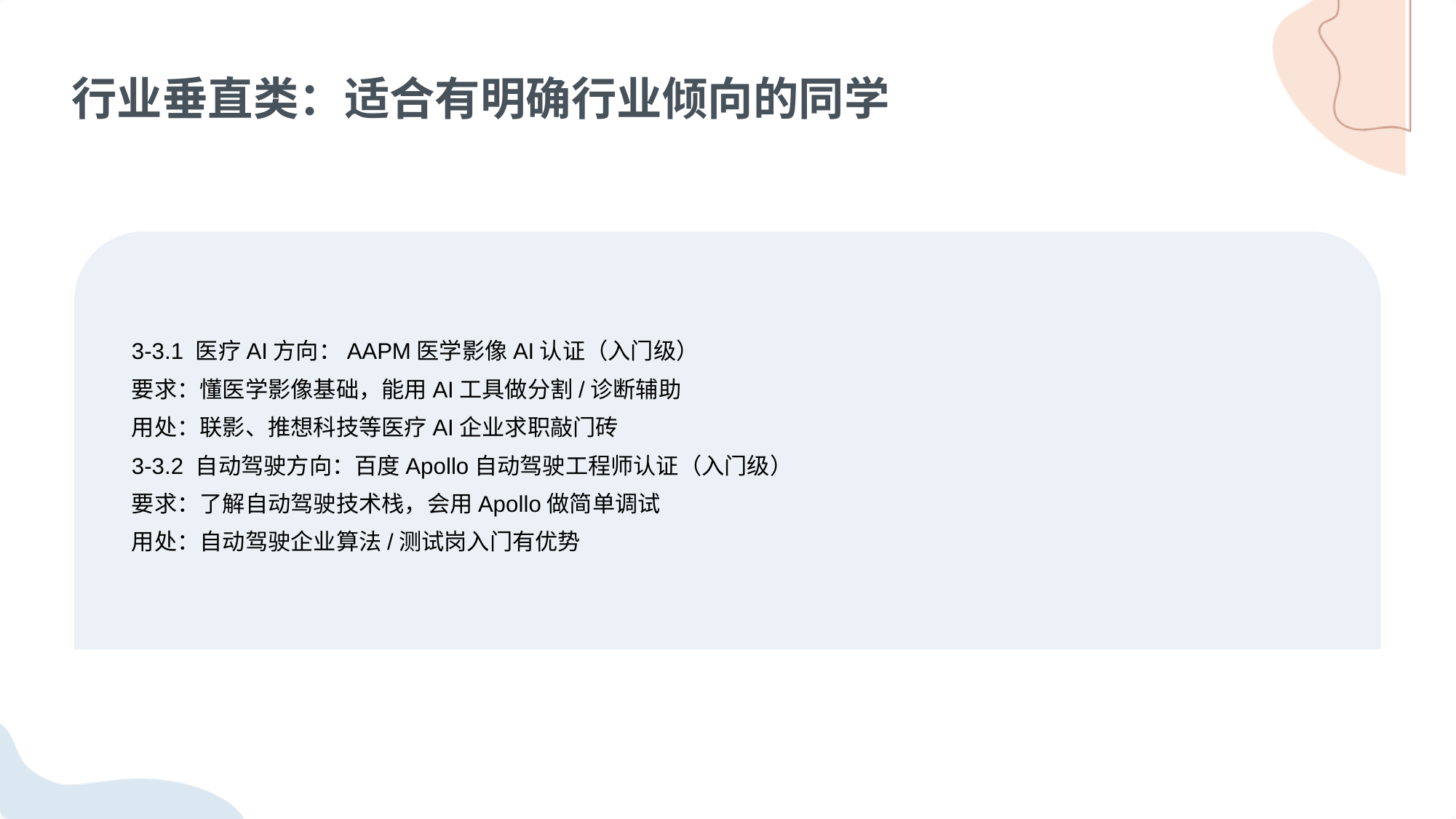

行业垂直类：适合有明确行业倾向的同学

3-3.1 医疗AI方向：AAPM医学影像AI认证（入门级）
要求：懂医学影像基础，能用AI工具做分割/诊断辅助
用处：联影、推想科技等医疗AI企业求职敲门砖
3-3.2 自动驾驶方向：百度Apollo自动驾驶工程师认证（入门级）
要求：了解自动驾驶技术栈，会用Apollo做简单调试
用处：自动驾驶企业算法/测试岗入门有优势